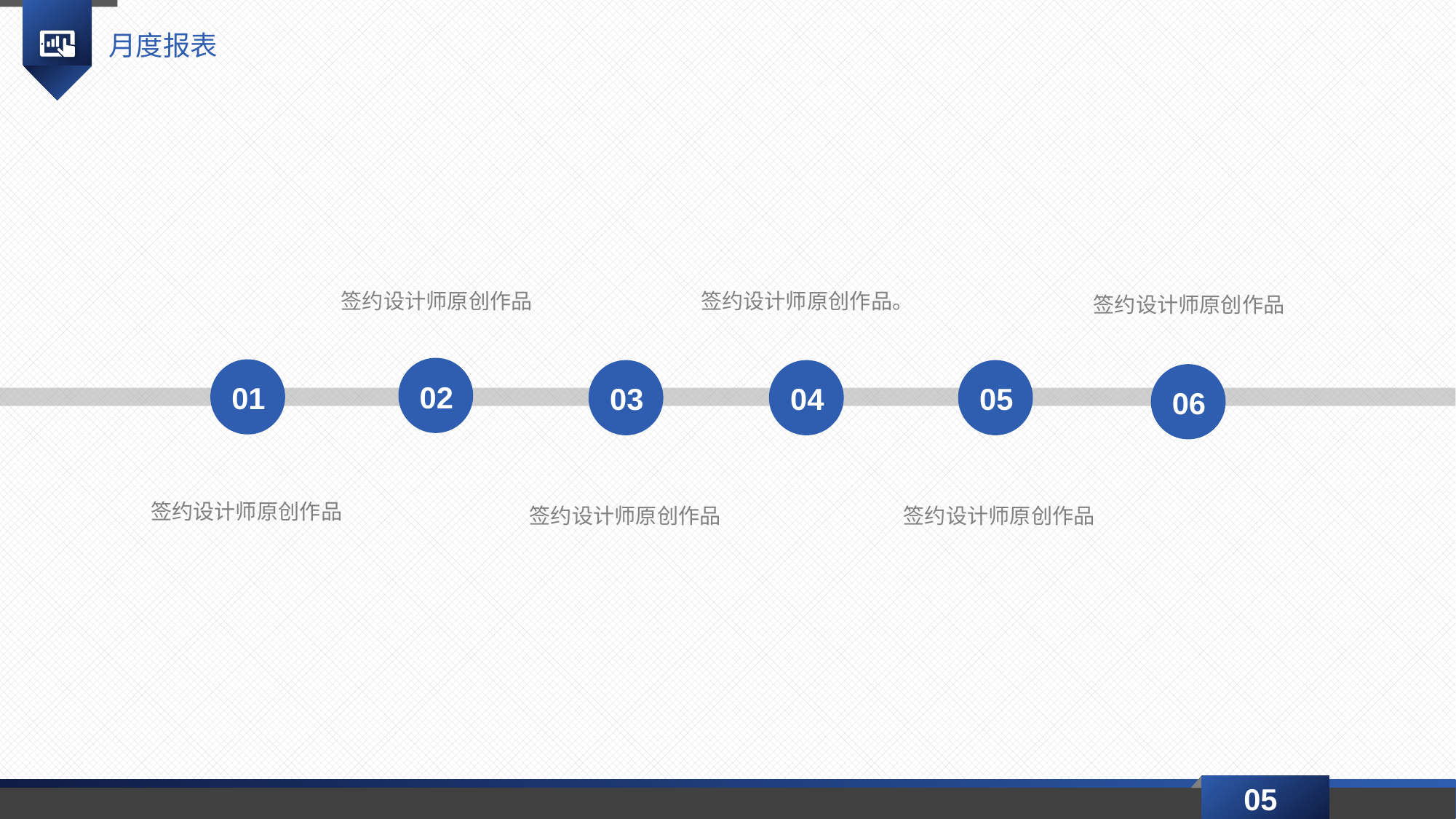

月度报表

签约设计师原创作品

签约设计师原创作品。

签约设计师原创作品

02

01

03

04

05

06

签约设计师原创作品

签约设计师原创作品

签约设计师原创作品

05